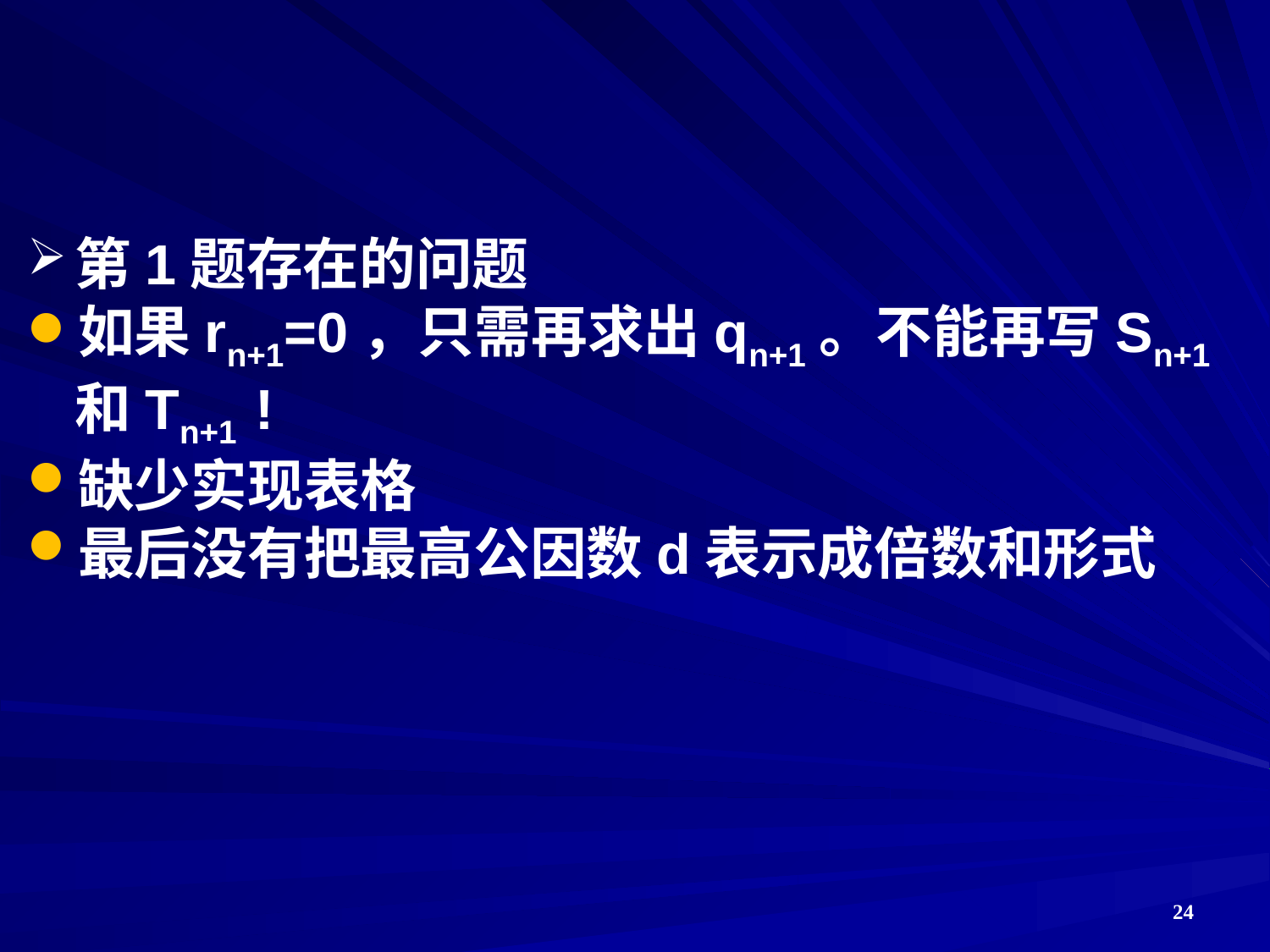

#
第1题存在的问题
如果rn+1=0，只需再求出qn+1。不能再写Sn+1和Tn+1  !
缺少实现表格
最后没有把最高公因数d表示成倍数和形式

24